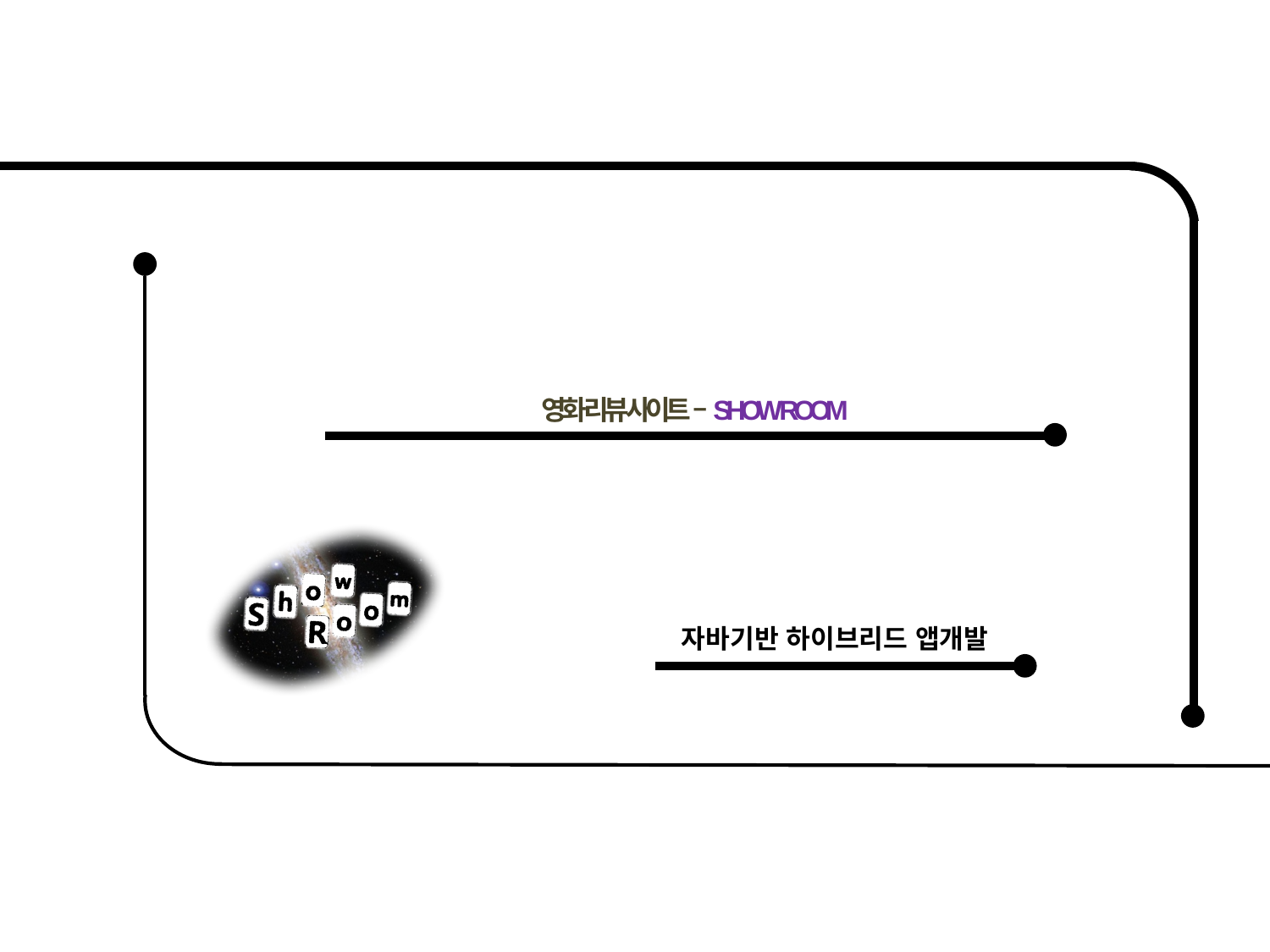

# 영화 리뷰 사이트 – SHOW ROOM
자바기반 하이브리드 앱개발